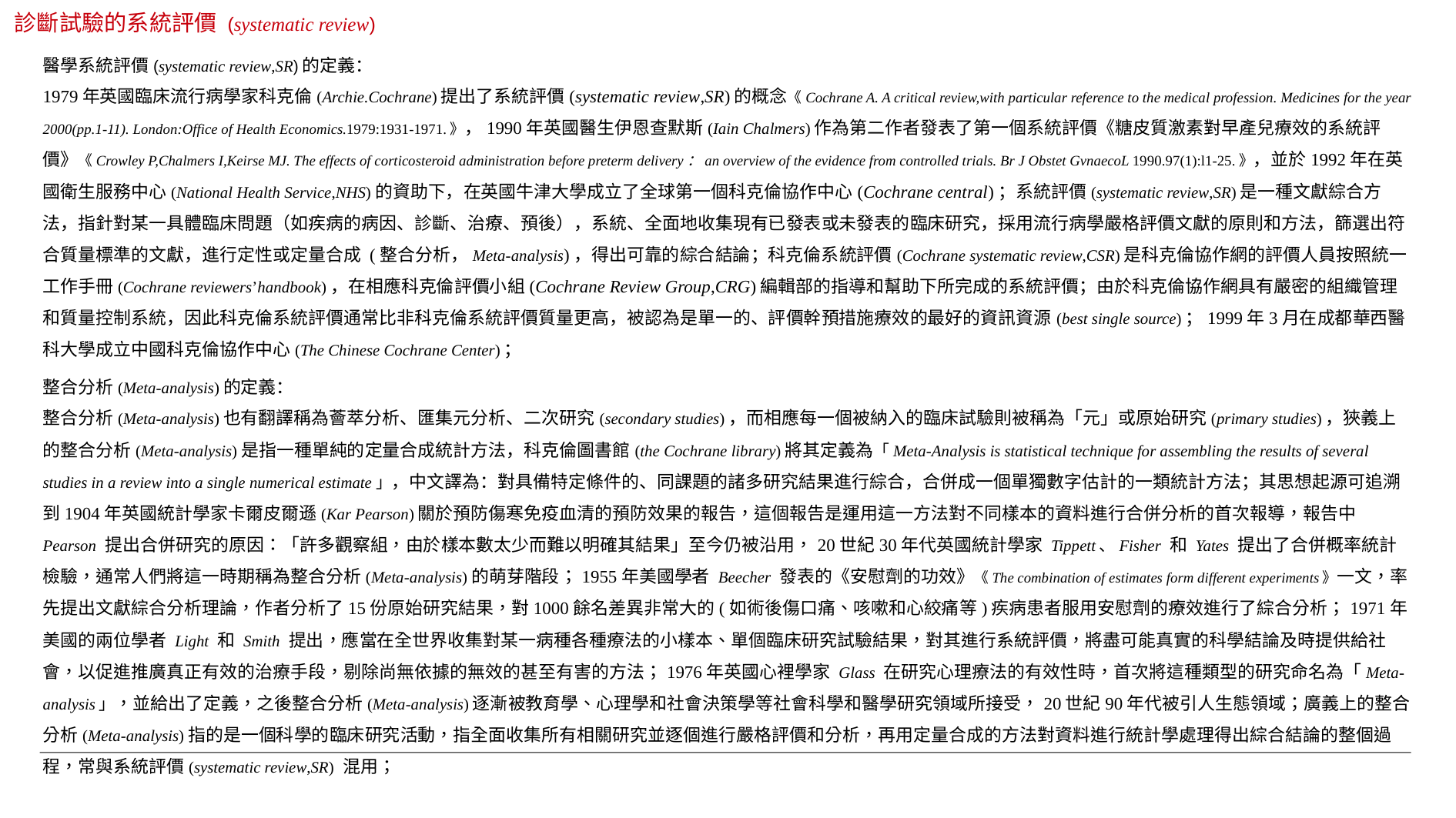

診斷試驗的系統評價 (systematic review)
醫學系統評價(systematic review,SR)的定義：
1979年英國臨床流行病學家科克倫(Archie.Cochrane)提出了系統評價(systematic review,SR)的概念《Cochrane A. A critical review,with particular reference to the medical profession. Medicines for the year 2000(pp.1-11). London:Office of Health Economics.1979:1931-1971.》，1990年英國醫生伊恩查默斯(Iain Chalmers)作為第二作者發表了第一個系統評價《糖皮質激素對早產兒療效的系統評價》《Crowley P,Chalmers I,Keirse MJ. The effects of corticosteroid administration before preterm delivery：an overview of the evidence from controlled trials. Br J Obstet GvnaecoL 1990.97(1):l1-25.》，並於1992年在英國衛生服務中心(National Health Service,NHS)的資助下，在英國牛津大學成立了全球第一個科克倫協作中心(Cochrane central)；系統評價(systematic review,SR)是一種文獻綜合方法，指針對某一具體臨床問題（如疾病的病因、診斷、治療、預後），系統、全面地收集現有已發表或未發表的臨床研究，採用流行病學嚴格評價文獻的原則和方法，篩選出符合質量標準的文獻，進行定性或定量合成 (整合分析，Meta-analysis)，得出可靠的綜合結論；科克倫系統評價(Cochrane systematic review,CSR)是科克倫協作網的評價人員按照統一工作手冊(Cochrane reviewers’handbook)，在相應科克倫評價小組(Cochrane Review Group,CRG)編輯部的指導和幫助下所完成的系統評價；由於科克倫協作網具有嚴密的組織管理和質量控制系統，因此科克倫系統評價通常比非科克倫系統評價質量更高，被認為是單一的、評價幹預措施療效的最好的資訊資源(best single source)；1999年3月在成都華西醫科大學成立中國科克倫協作中心(The Chinese Cochrane Center)；
整合分析(Meta-analysis)的定義：
整合分析(Meta-analysis)也有翻譯稱為薈萃分析、匯集元分析、二次研究(secondary studies)，而相應每一個被納入的臨床試驗則被稱為「元」或原始研究(primary studies)，狹義上的整合分析(Meta-analysis)是指一種單純的定量合成統計方法，科克倫圖書館(the Cochrane library)將其定義為「Meta-Analysis is statistical technique for assembling the results of several studies in a review into a single numerical estimate」，中文譯為：對具備特定條件的、同課題的諸多研究結果進行綜合，合併成一個單獨數字估計的一類統計方法；其思想起源可追溯到1904年英國統計學家卡爾皮爾遜(Kar Pearson)關於預防傷寒免疫血清的預防效果的報告，這個報告是運用這一方法對不同樣本的資料進行合併分析的首次報導，報告中 Pearson 提出合併研究的原因：「許多觀察組，由於樣本數太少而難以明確其結果」至今仍被沿用，20世紀30年代英國統計學家 Tippett、Fisher 和 Yates 提出了合併概率統計檢驗，通常人們將這一時期稱為整合分析(Meta-analysis)的萌芽階段；1955年美國學者 Beecher 發表的《安慰劑的功效》《The combination of estimates form different experiments》一文，率先提出文獻綜合分析理論，作者分析了15份原始研究結果，對1000餘名差異非常大的(如術後傷口痛、咳嗽和心絞痛等)疾病患者服用安慰劑的療效進行了綜合分析；1971年美國的兩位學者 Light 和 Smith 提出，應當在全世界收集對某一病種各種療法的小樣本、單個臨床研究試驗結果，對其進行系統評價，將盡可能真實的科學結論及時提供給社會，以促進推廣真正有效的治療手段，剔除尚無依據的無效的甚至有害的方法；1976年英國心裡學家 Glass 在研究心理療法的有效性時，首次將這種類型的研究命名為「Meta-analysis」，並給出了定義，之後整合分析(Meta-analysis)逐漸被教育學、心理學和社會決策學等社會科學和醫學研究領域所接受，20世紀90年代被引人生態領域；廣義上的整合分析(Meta-analysis)指的是一個科學的臨床研究活動，指全面收集所有相關研究並逐個進行嚴格評價和分析，再用定量合成的方法對資料進行統計學處理得出綜合結論的整個過程，常與系統評價(systematic review,SR) 混用；